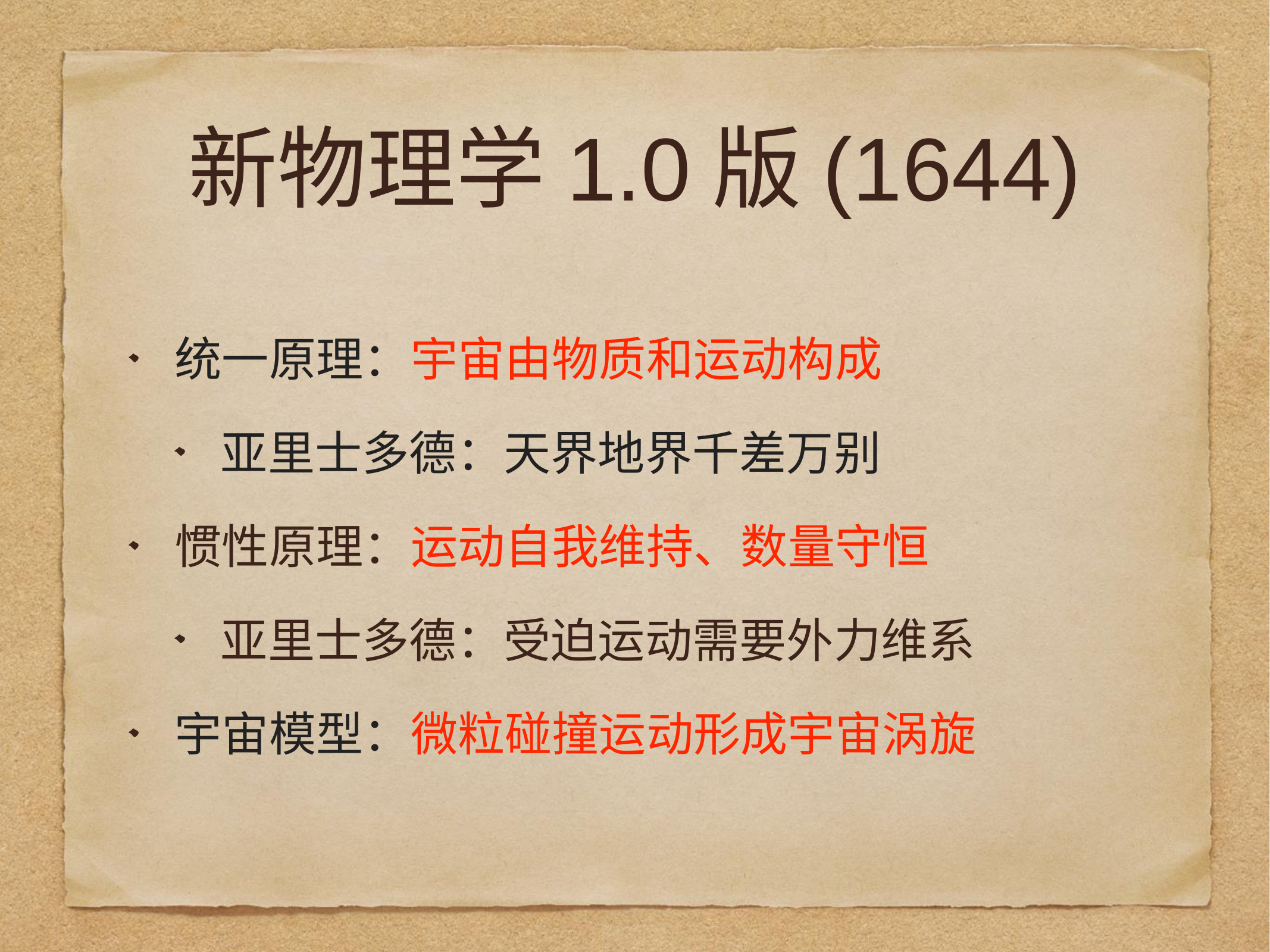

# 新物理学1.0版(1644)
统一原理：宇宙由物质和运动构成
亚里士多德：天界地界千差万别
惯性原理：运动自我维持、数量守恒
亚里士多德：受迫运动需要外力维系
宇宙模型：微粒碰撞运动形成宇宙涡旋